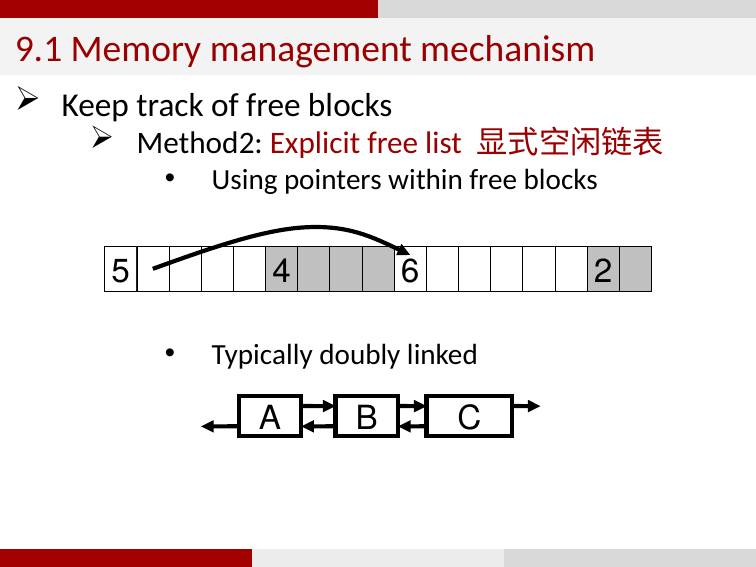

9.1 Memory management mechanism
Keep track of free blocks
Method2: Explicit free list 显式空闲链表
Using pointers within free blocks

Typically doubly linked

5

4

6

2

A
B
C

36